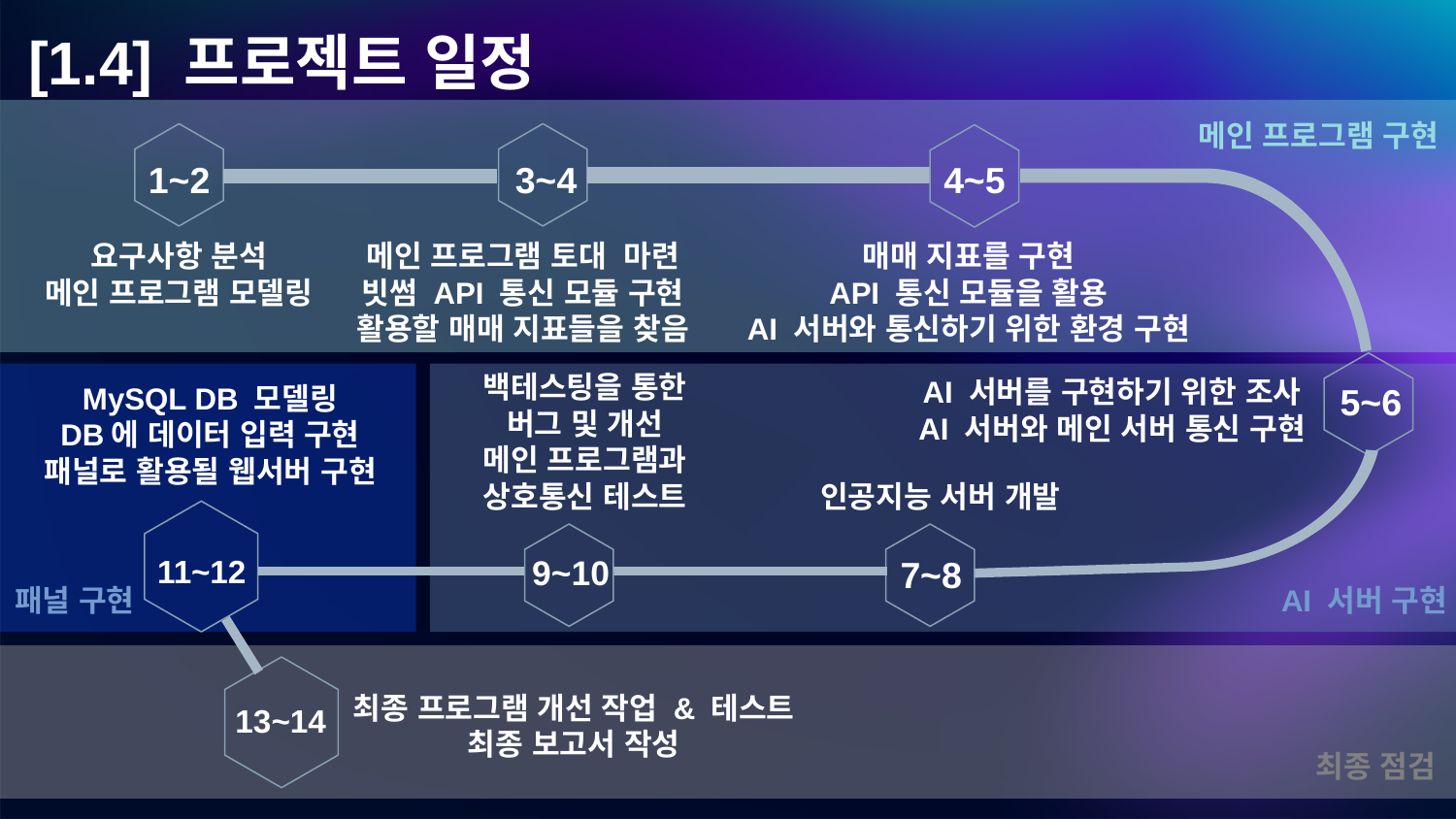

# [1.4] 프로젝트 일정

메인 프로그램 구현

1~2
3~4
4~5

요구사항 분석
메인 프로그램 모델링
메인 프로그램 토대  마련
빗썸 API 통신 모듈 구현
활용할 매매 지표들을 찾음
매매 지표를 구현
API 통신 모듈을 활용
AI 서버와 통신하기 위한 환경 구현

백테스팅을 통한 버그 및 개선
메인 프로그램과 상호통신 테스트
AI 서버를 구현하기 위한 조사
AI 서버와 메인 서버 통신 구현
MySQL DB 모델링
DB에 데이터 입력 구현
패널로 활용될 웹서버 구현
5~6

인공지능 서버 개발

11~12
9~10
7~8

패널 구현
AI 서버 구현

최종 프로그램 개선 작업 & 테스트
최종 보고서 작성
13~14
최종 점검